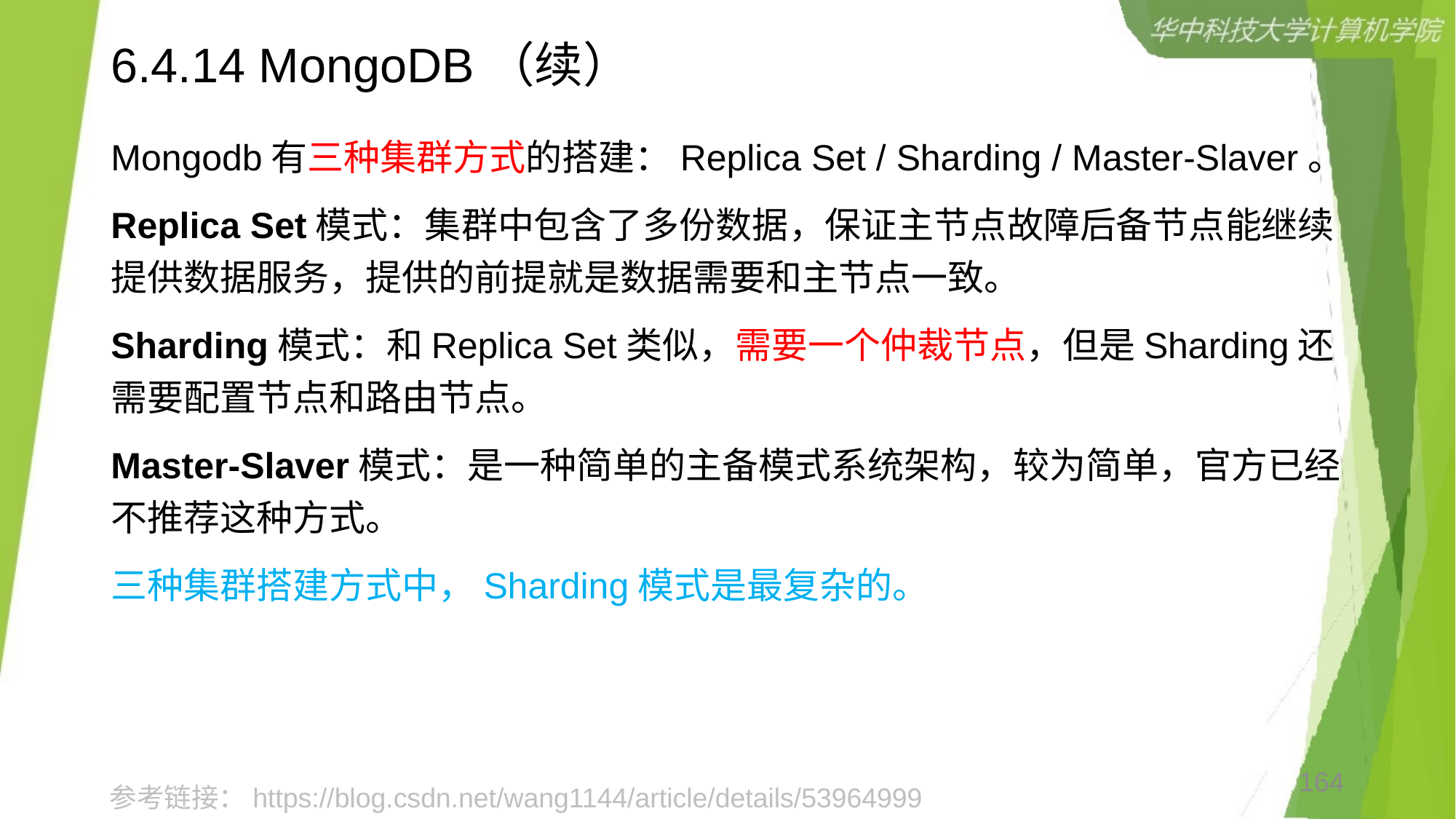

# 6.4.14 MongoDB（续）
Mongodb有三种集群方式的搭建：Replica Set / Sharding / Master-Slaver。
Replica Set模式：集群中包含了多份数据，保证主节点故障后备节点能继续提供数据服务，提供的前提就是数据需要和主节点一致。
Sharding模式：和Replica Set类似，需要一个仲裁节点，但是Sharding还需要配置节点和路由节点。
Master-Slaver模式：是一种简单的主备模式系统架构，较为简单，官方已经不推荐这种方式。
三种集群搭建方式中，Sharding模式是最复杂的。
164
参考链接：https://blog.csdn.net/wang1144/article/details/53964999